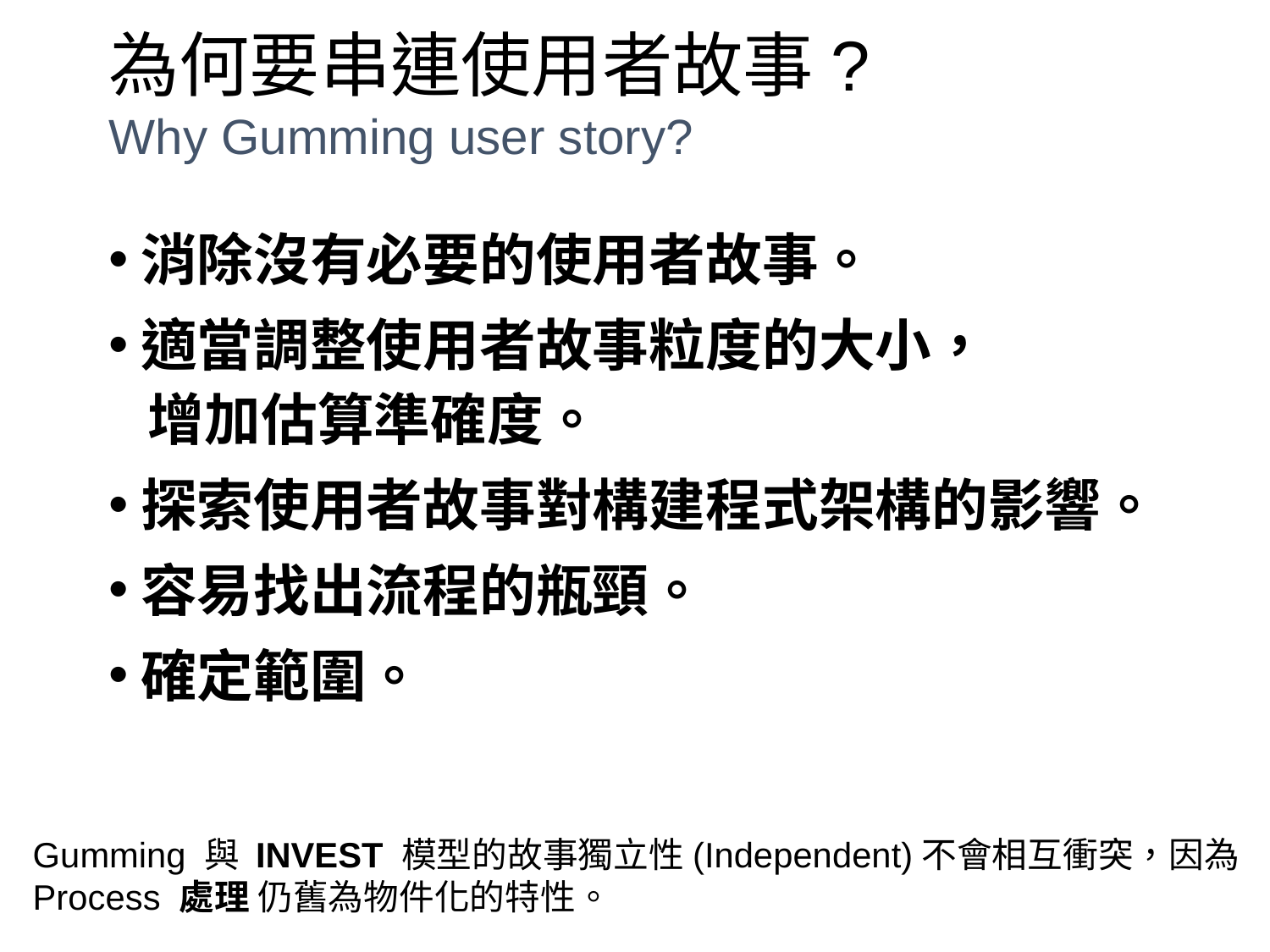

# 為何要串連使用者故事? Why Gumming user story?
消除沒有必要的使用者故事。
適當調整使用者故事粒度的大小，
  增加估算準確度。
探索使用者故事對構建程式架構的影響。
容易找出流程的瓶頸。
確定範圍。

Gumming 與 INVEST 模型的故事獨立性(Independent)不會相互衝突，因為Process 處理 仍舊為物件化的特性。